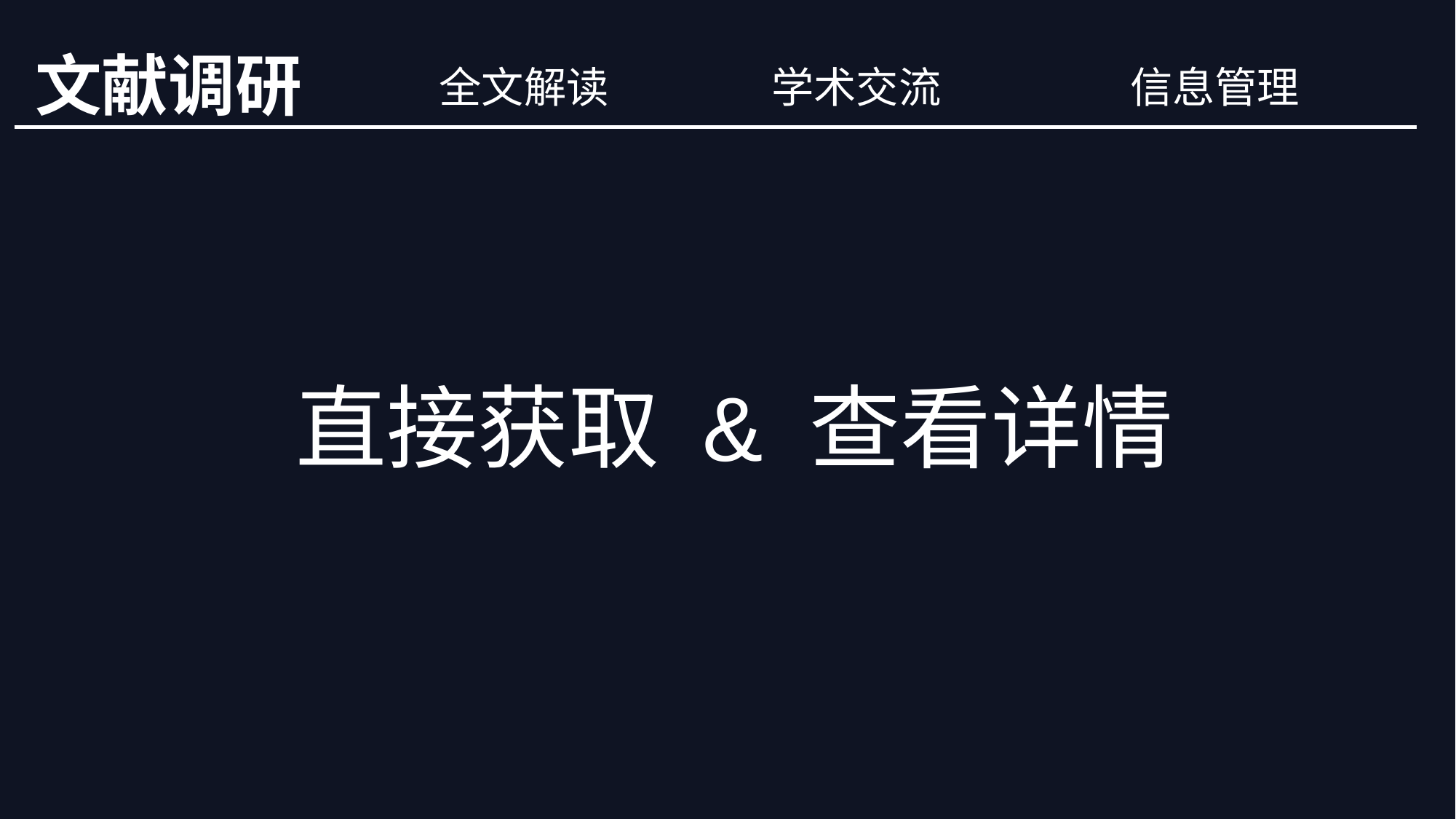

全文解读
学术交流
信息管理
# 文献调研

直接获取 & 查看详情